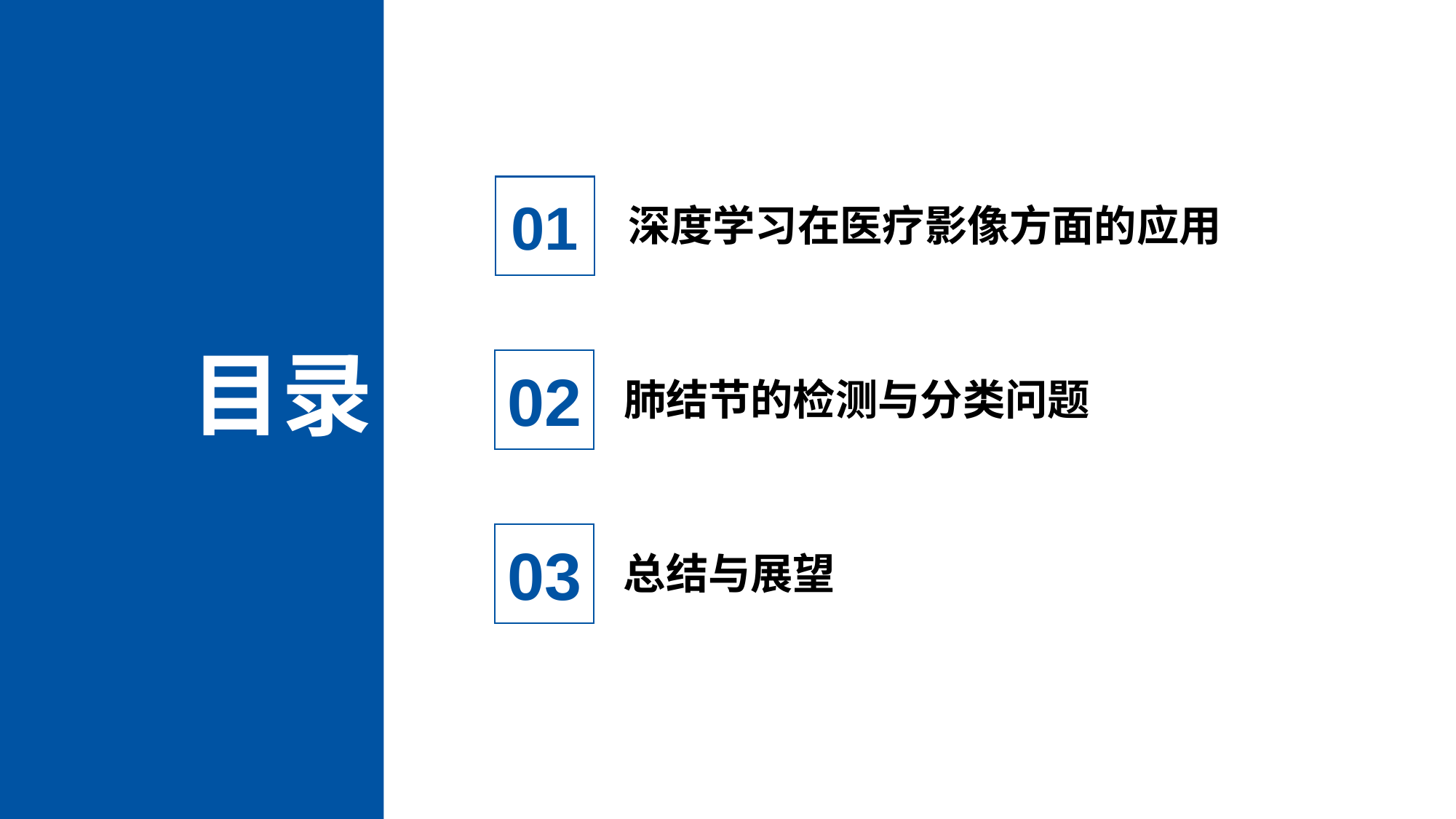

01
深度学习在医疗影像方面的应用
目录

02
肺结节的检测与分类问题

03
总结与展望